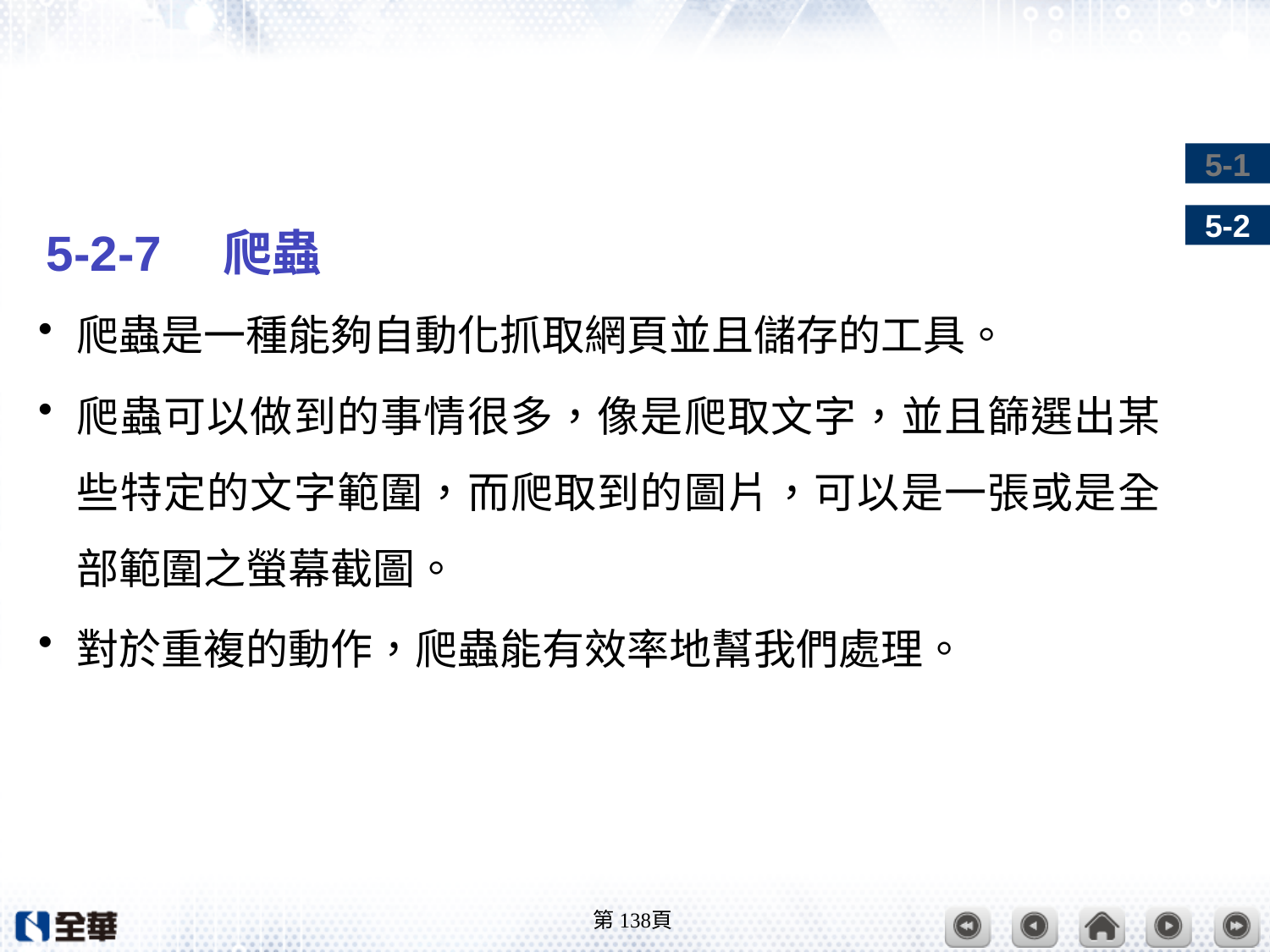

#
5-2-7　爬蟲
爬蟲是一種能夠自動化抓取網頁並且儲存的工具。
爬蟲可以做到的事情很多，像是爬取文字，並且篩選出某些特定的文字範圍，而爬取到的圖片，可以是一張或是全部範圍之螢幕截圖。
對於重複的動作，爬蟲能有效率地幫我們處理。